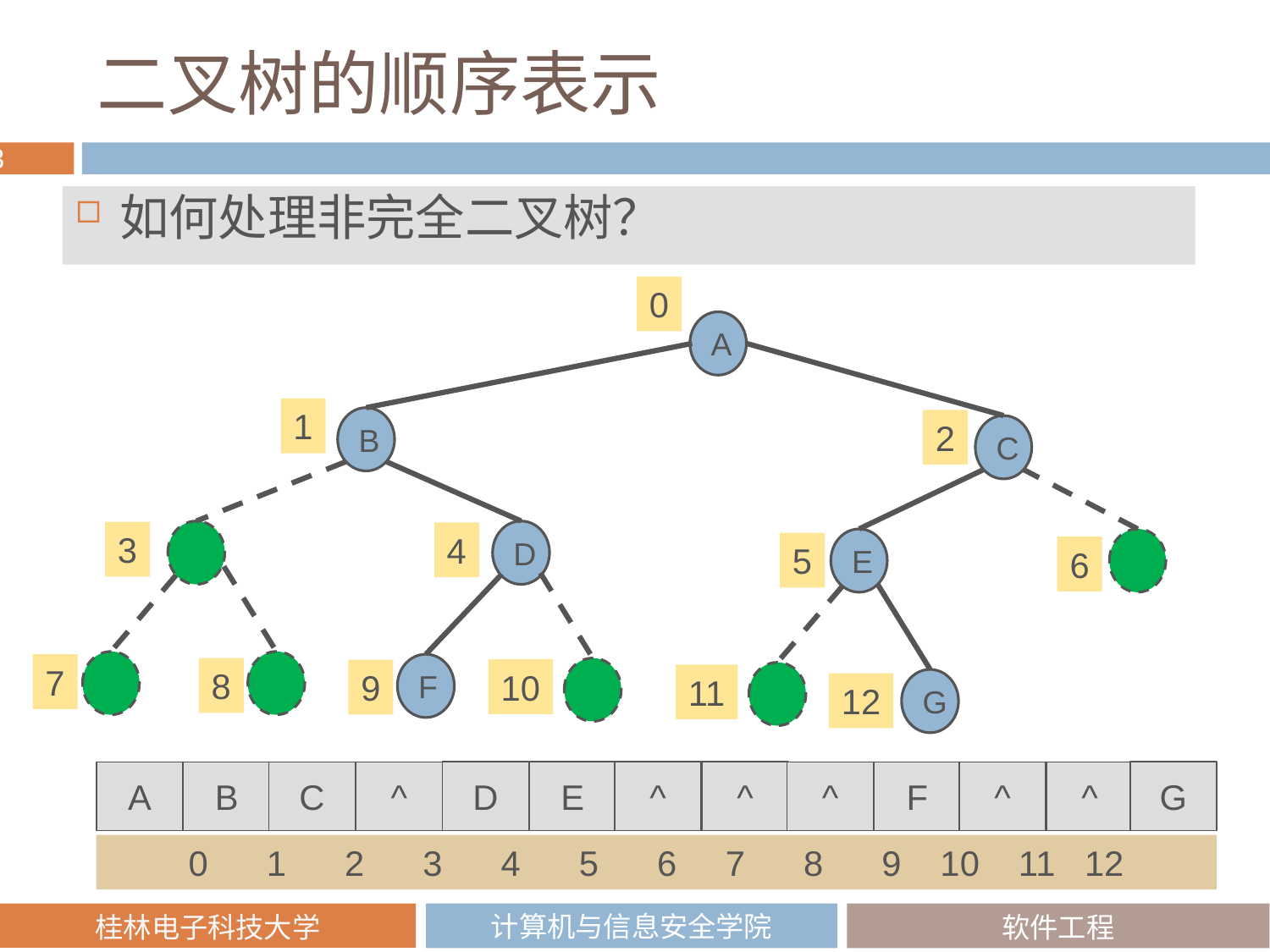

# 二叉树的顺序表示
如何处理非完全二叉树？
0
A
1
B
2
C

D
3
4
E

5
6

7
F
8

10
9

11
G
12
^
^
E
D
G
^
^
C
^
B
F
A
^
 0      1      2      3      4      5      6     7      8      9    10    11   12